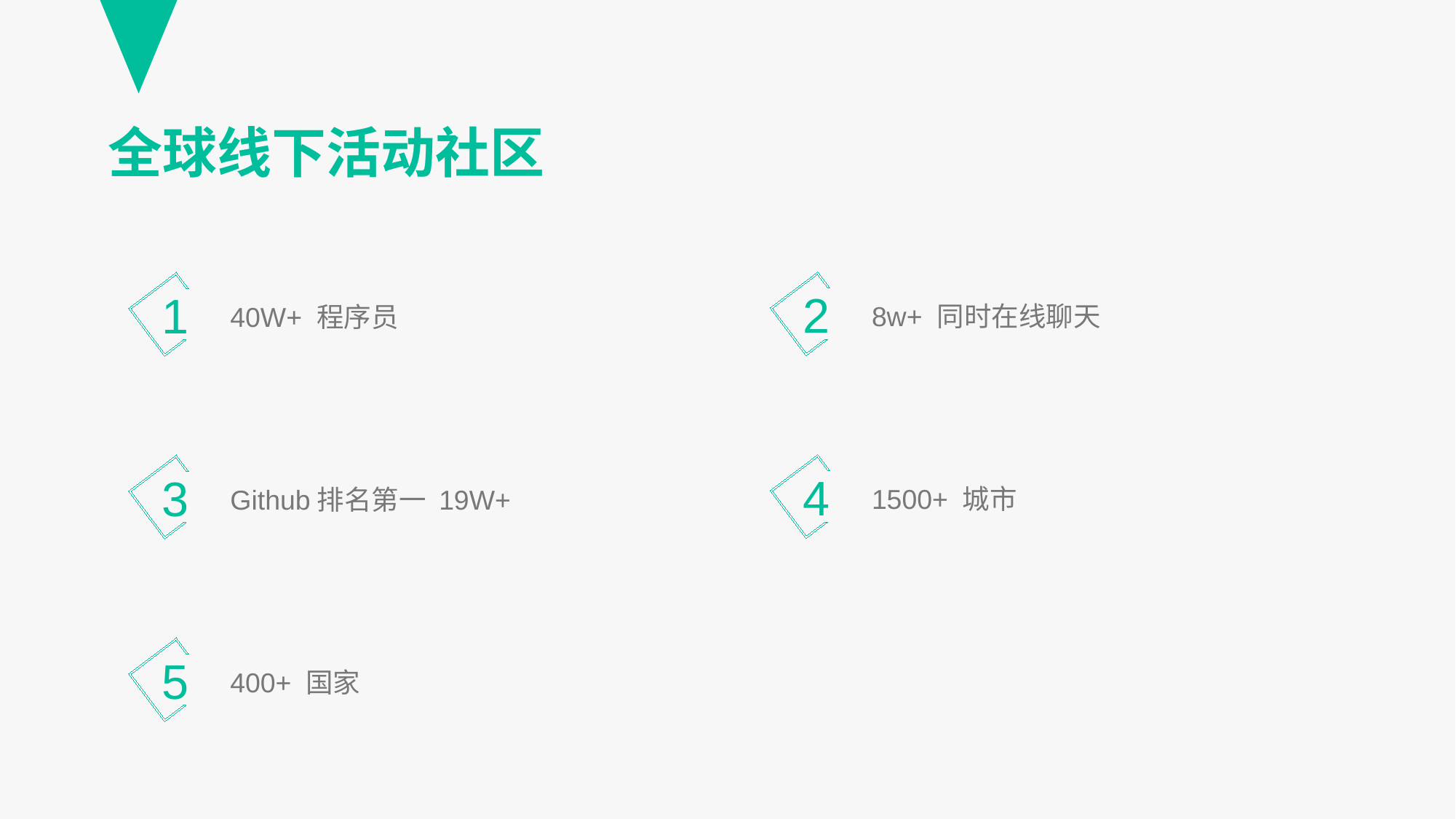

全球线下活动社区
2
8w+ 同时在线聊天
1
40W+ 程序员
4
1500+ 城市
3
Github排名第一 19W+
5
400+ 国家